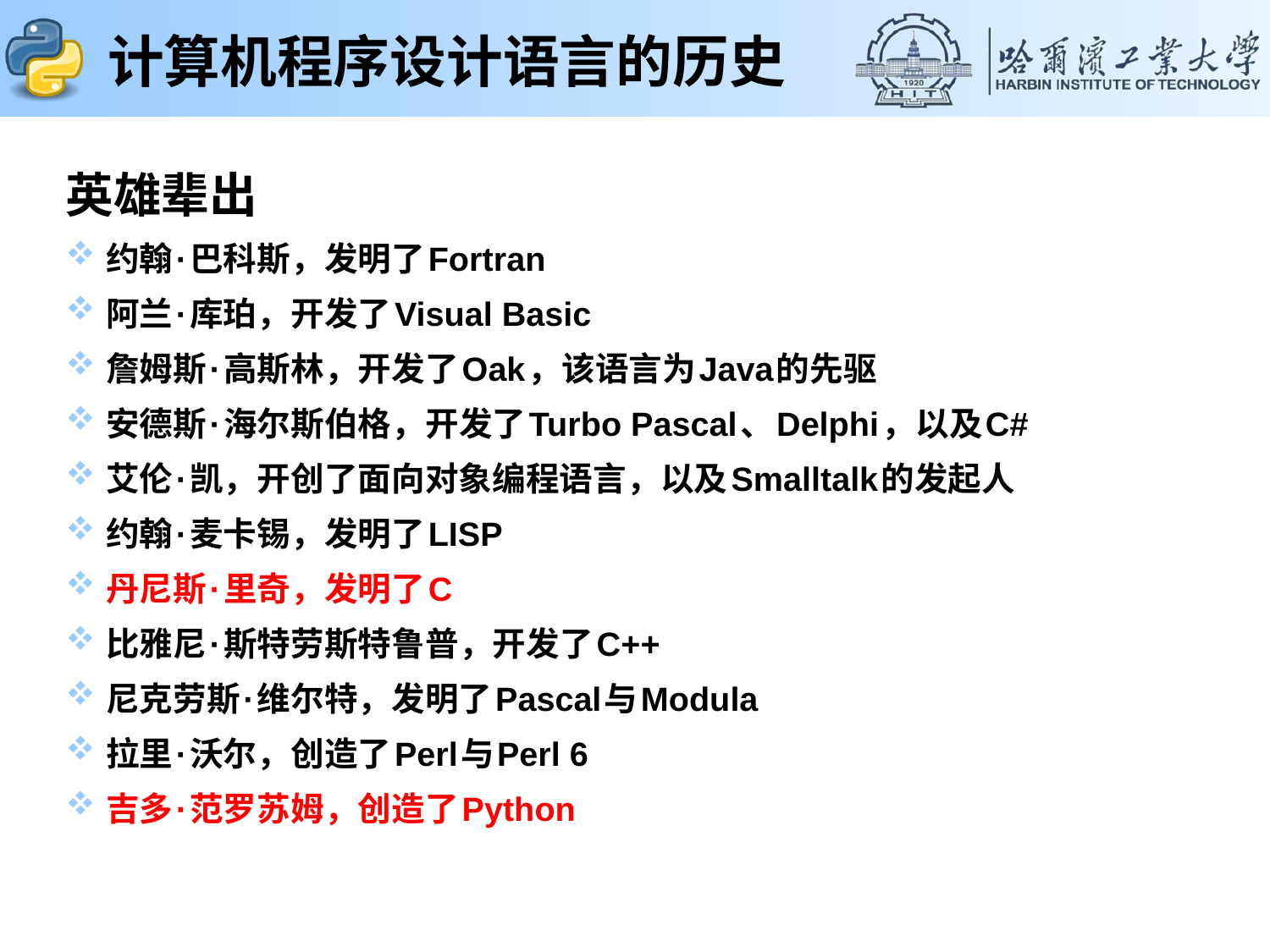

# 计算机程序设计语言的历史
英雄辈出
约翰·巴科斯，发明了Fortran
阿兰·库珀，开发了Visual Basic
詹姆斯·高斯林，开发了Oak，该语言为Java的先驱
安德斯·海尔斯伯格，开发了Turbo Pascal、Delphi，以及C#
艾伦·凯，开创了面向对象编程语言，以及Smalltalk的发起人
约翰·麦卡锡，发明了LISP
丹尼斯·里奇，发明了C
比雅尼·斯特劳斯特鲁普，开发了C++
尼克劳斯·维尔特，发明了Pascal与Modula
拉里·沃尔，创造了Perl与Perl 6
吉多·范罗苏姆，创造了Python